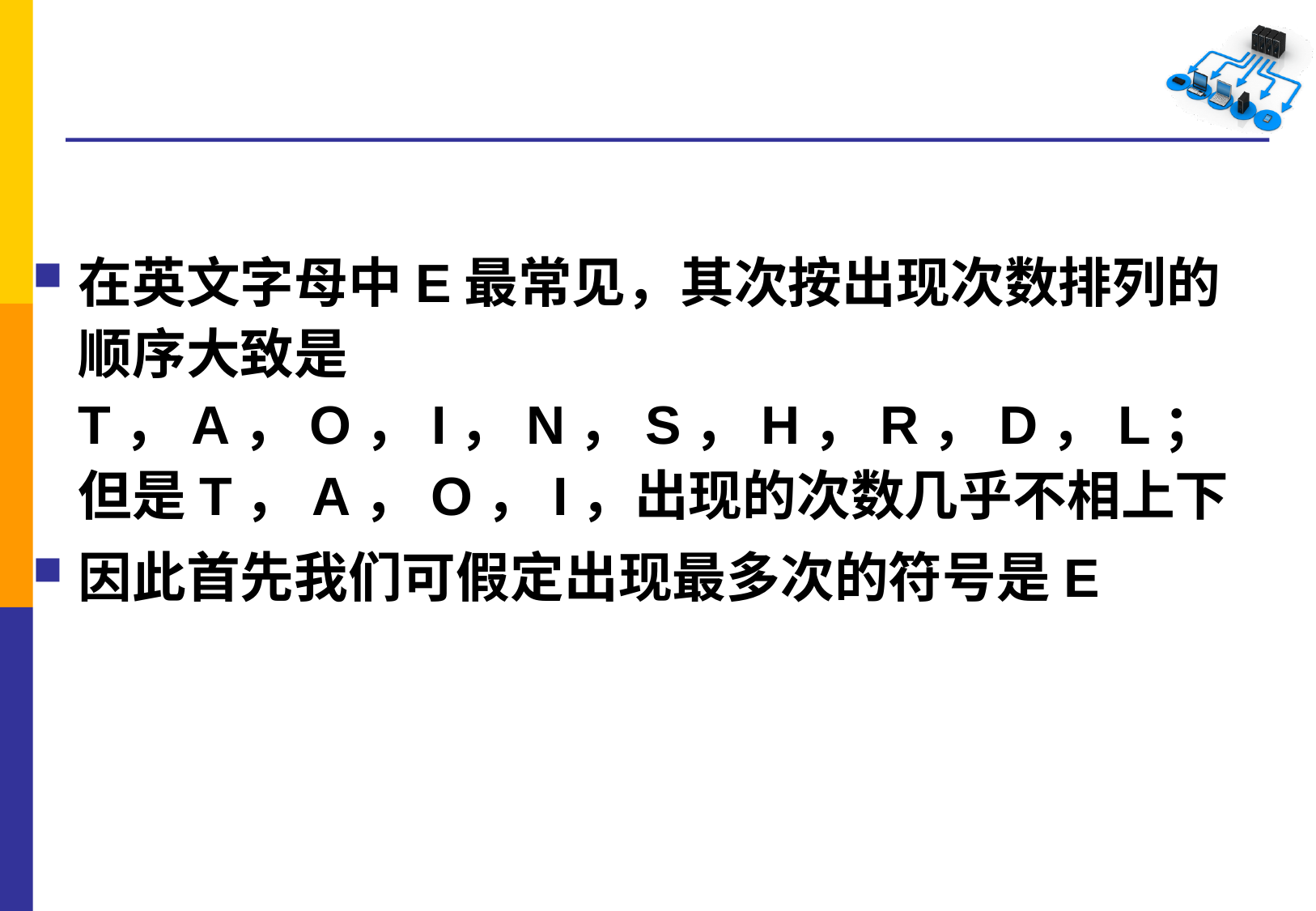

#
在英文字母中E最常见，其次按出现次数排列的顺序大致是T，A，O，I，N，S，H，R，D，L；但是T，A，O，I，出现的次数几乎不相上下
因此首先我们可假定出现最多次的符号是E